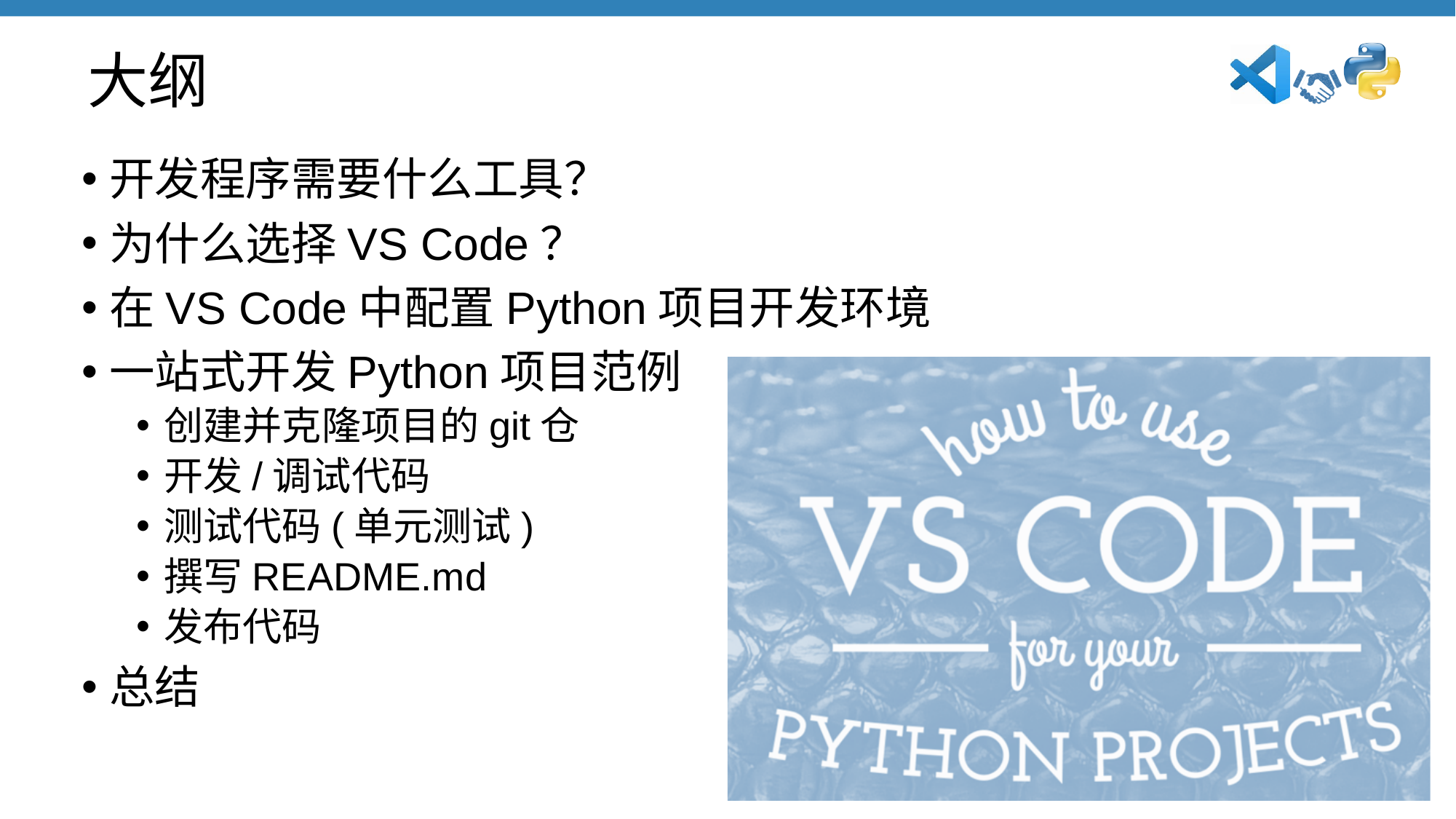

# 大纲
开发程序需要什么工具？
为什么选择VS Code？
在VS Code中配置Python项目开发环境
一站式开发Python项目范例
创建并克隆项目的git仓
开发/调试代码
测试代码(单元测试)
撰写README.md
发布代码
总结